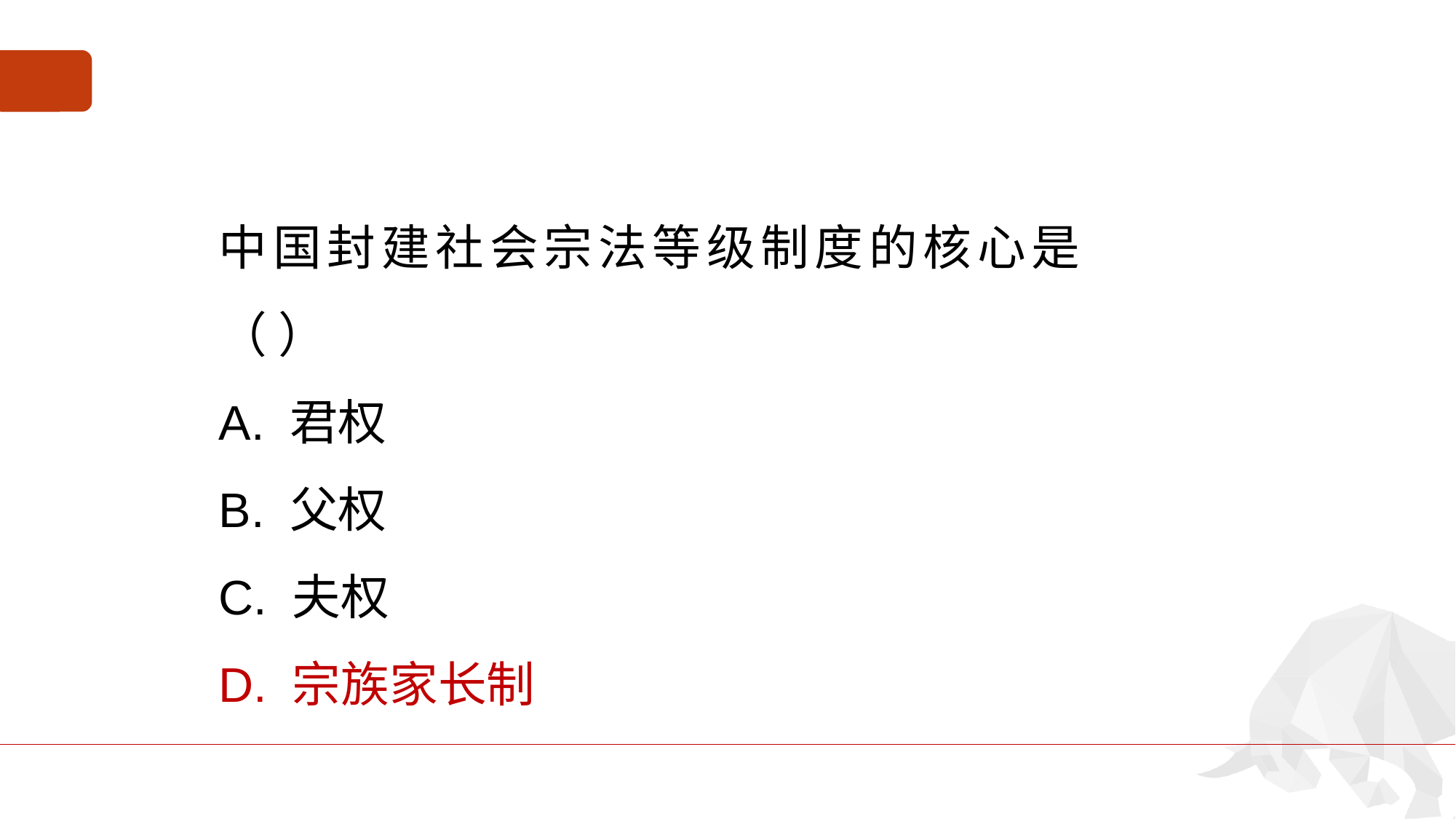

中国封建社会宗法等级制度的核心是（ ）
A. 君权
B. 父权
C. 夫权
D. 宗族家长制